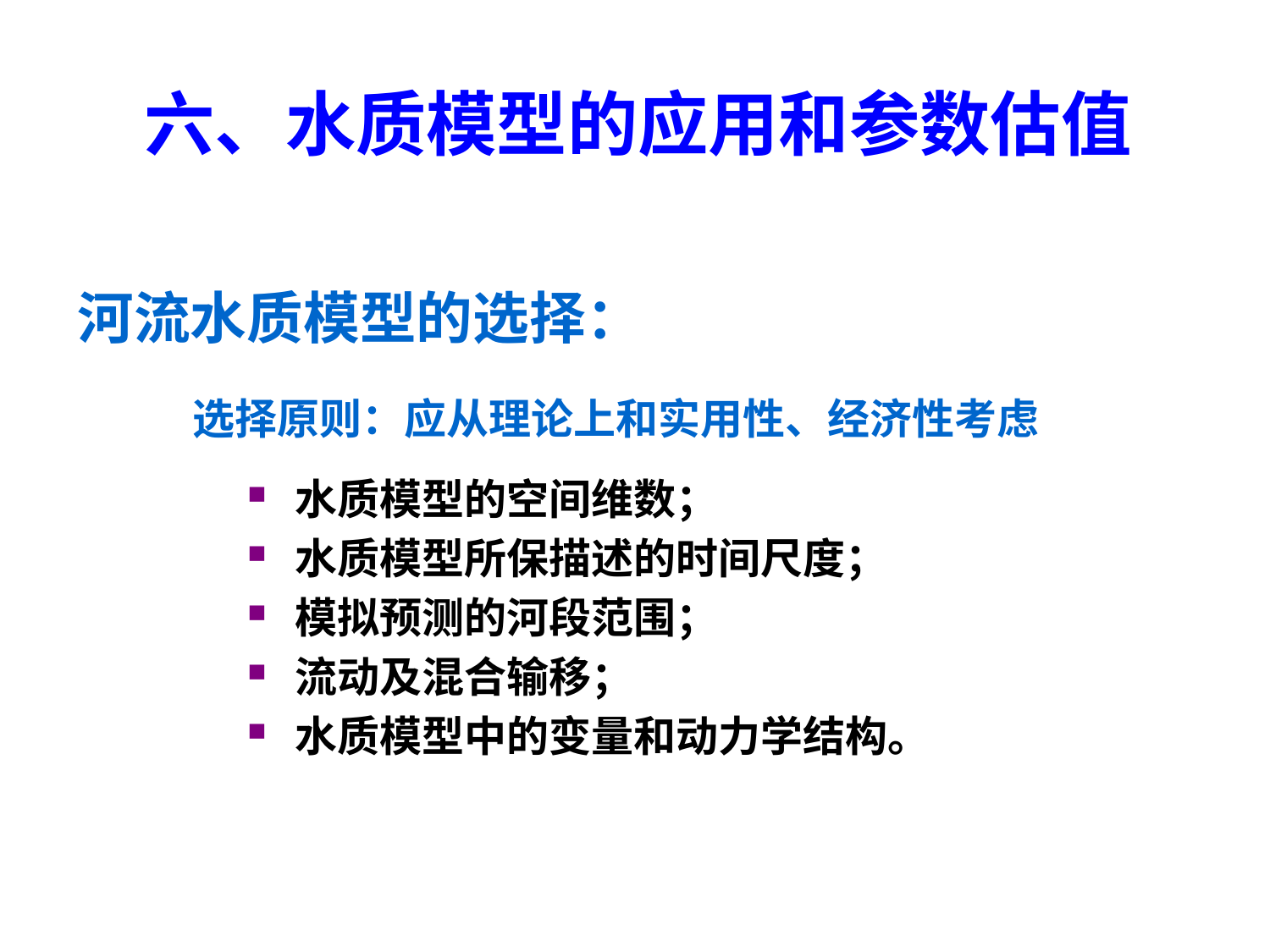

六、水质模型的应用和参数估值
河流水质模型的选择：
          选择原则：应从理论上和实用性、经济性考虑
水质模型的空间维数；
水质模型所保描述的时间尺度；
模拟预测的河段范围；
流动及混合输移；
水质模型中的变量和动力学结构。